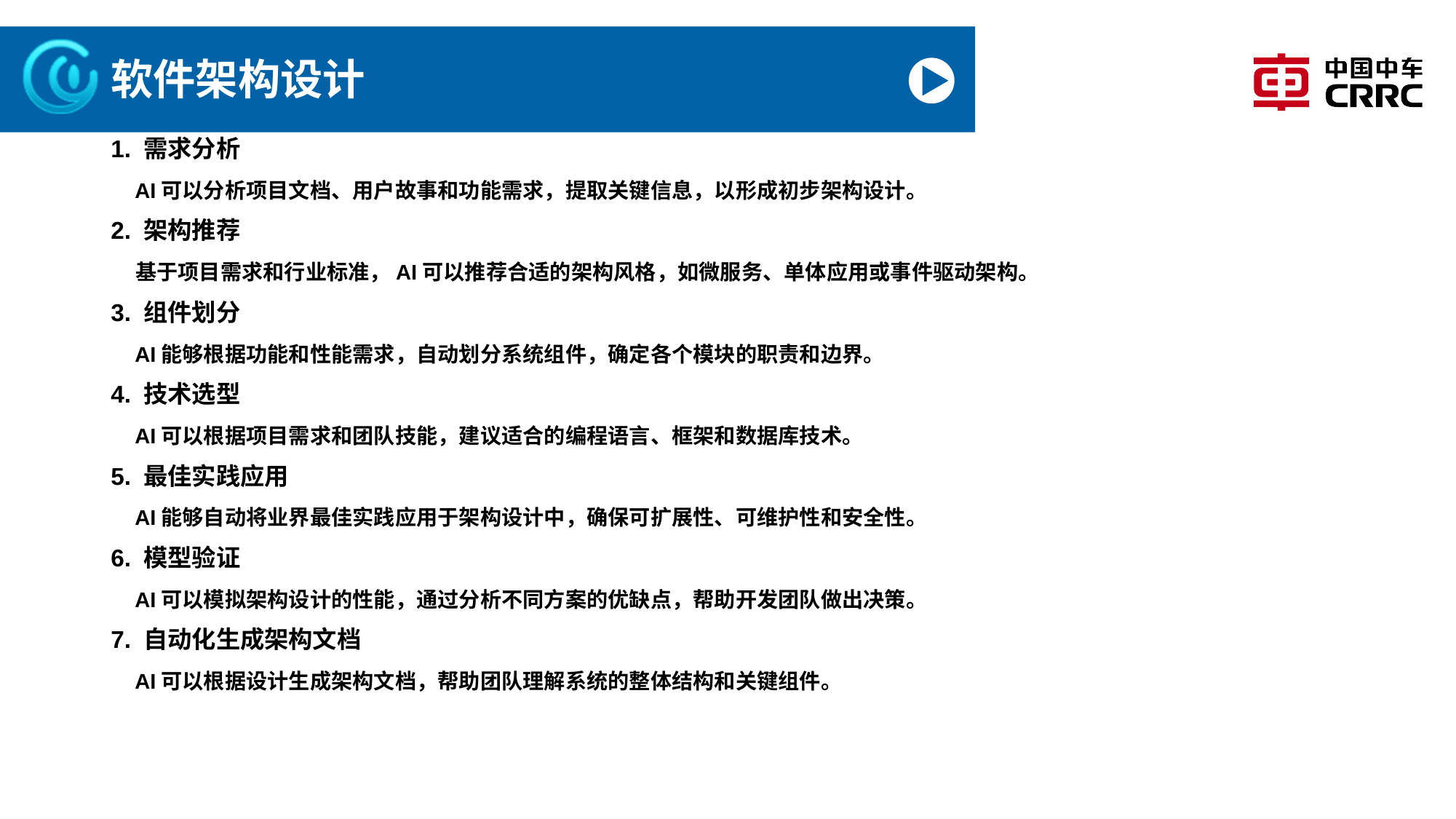

# 软件架构设计
1. 需求分析
    AI可以分析项目文档、用户故事和功能需求，提取关键信息，以形成初步架构设计。
2. 架构推荐
    基于项目需求和行业标准，AI可以推荐合适的架构风格，如微服务、单体应用或事件驱动架构。
3. 组件划分
    AI能够根据功能和性能需求，自动划分系统组件，确定各个模块的职责和边界。
4. 技术选型
    AI可以根据项目需求和团队技能，建议适合的编程语言、框架和数据库技术。
5. 最佳实践应用
    AI能够自动将业界最佳实践应用于架构设计中，确保可扩展性、可维护性和安全性。
6. 模型验证
    AI可以模拟架构设计的性能，通过分析不同方案的优缺点，帮助开发团队做出决策。
7. 自动化生成架构文档
    AI可以根据设计生成架构文档，帮助团队理解系统的整体结构和关键组件。
87